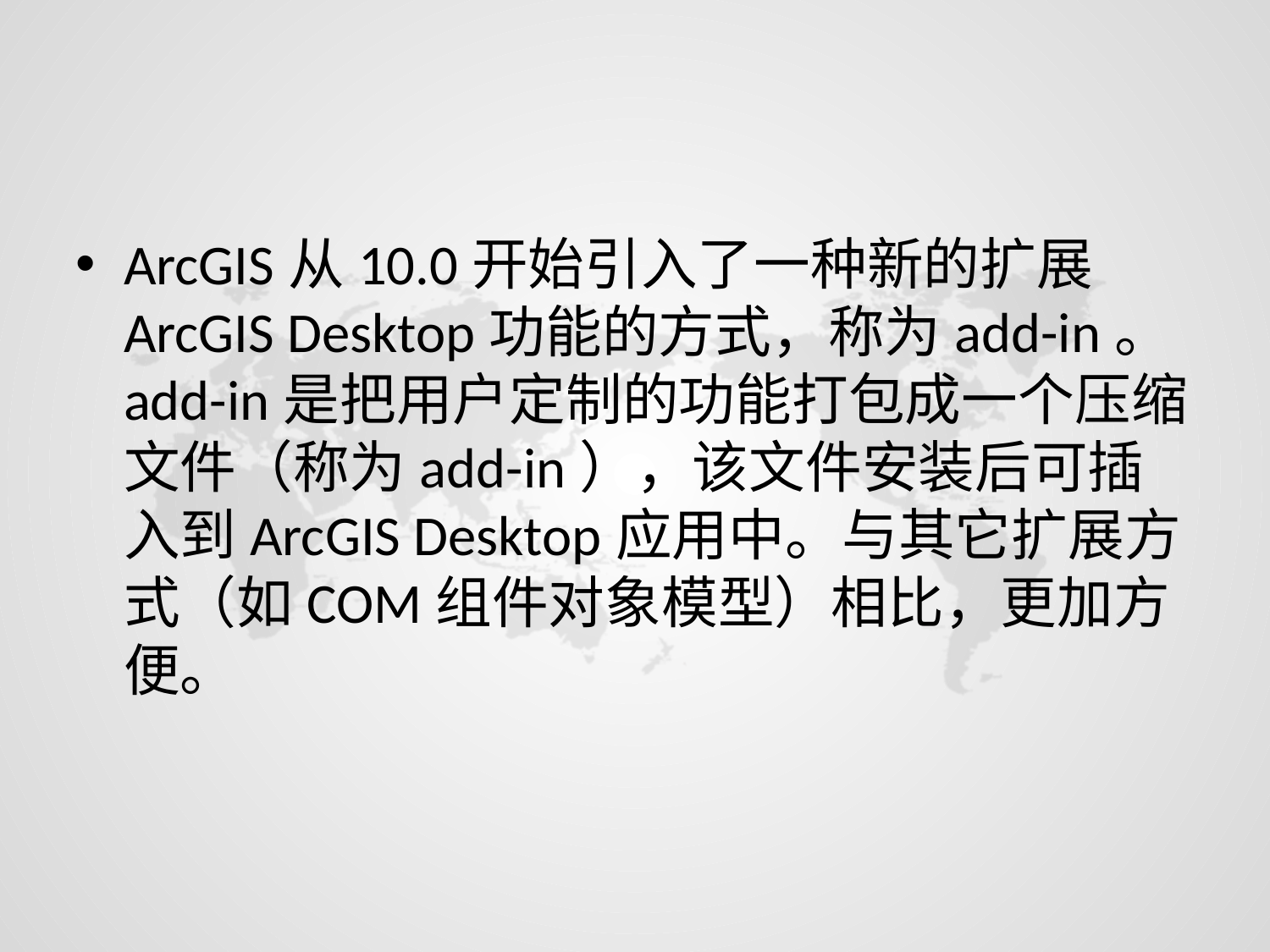

#
ArcGIS从10.0开始引入了一种新的扩展ArcGIS Desktop功能的方式，称为add-in。 add-in是把用户定制的功能打包成一个压缩文件（称为add-in），该文件安装后可插入到ArcGIS Desktop应用中。与其它扩展方式（如COM组件对象模型）相比，更加方便。